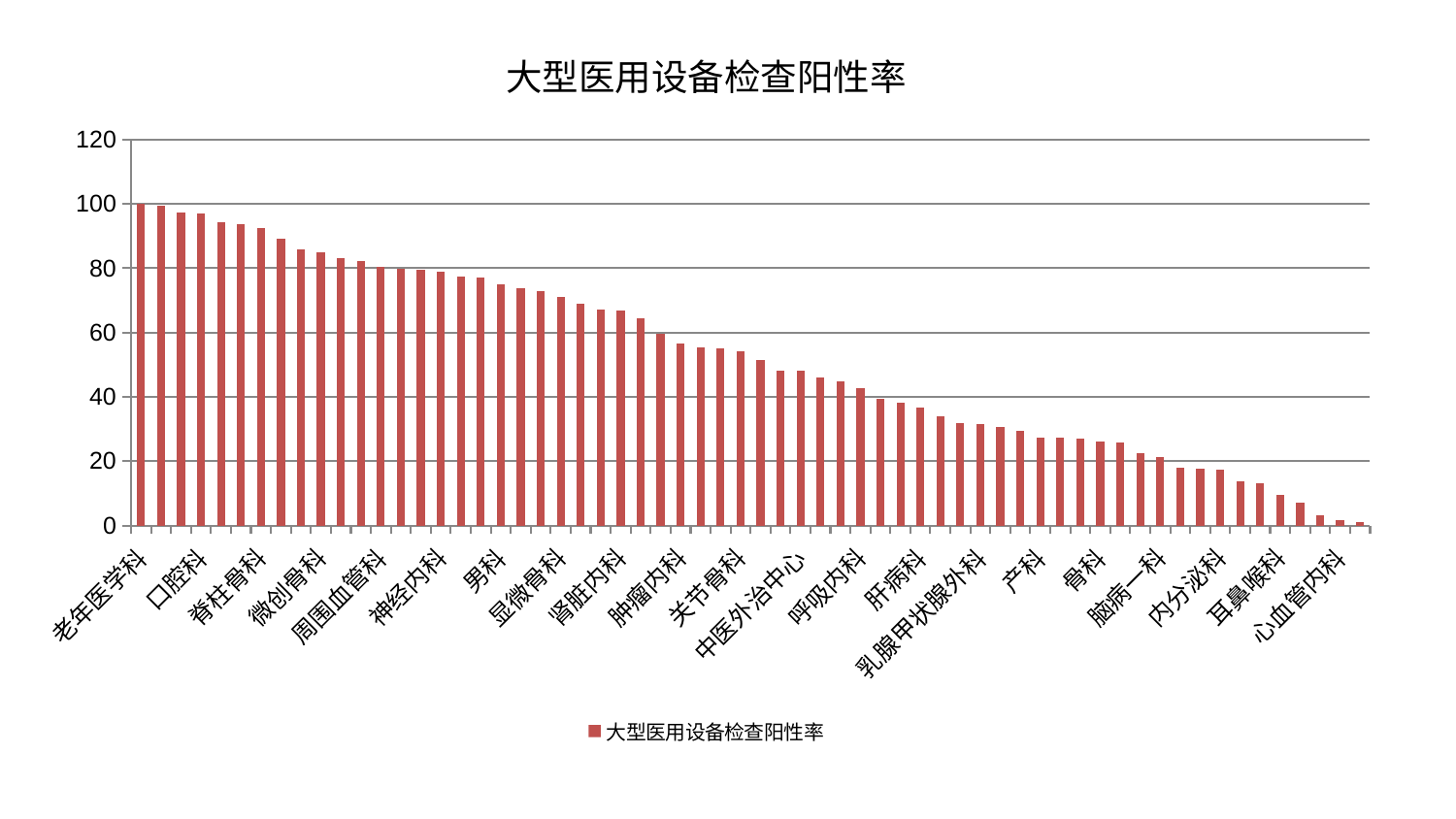

### Chart: 大型医用设备检查阳性率

| Category | 大型医用设备检查阳性率 |
|---|---|
| 老年医学科 | 99.92986786966596 |
| 肾病科 | 99.34060234687472 |
| 神经外科 | 97.24353831044444 |
| 口腔科 | 97.1490388741771 |
| 普通外科 | 94.30814508629508 |
| 东区肾病科 | 93.62697154005892 |
| 脊柱骨科 | 92.36441255674738 |
| 西区重症医学科 | 89.11252307857129 |
| 皮肤科 | 85.75832966144876 |
| 微创骨科 | 84.95445398216017 |
| 脾胃科消化科合并 | 83.04651737981305 |
| 眼科 | 82.37021210258422 |
| 周围血管科 | 80.32742991137106 |
| 妇科 | 79.82493385942155 |
| 中医经典科 | 79.47268898801971 |
| 神经内科 | 78.95112831482021 |
| 推拿科 | 77.5019864833823 |
| 针灸科 | 77.04734519231313 |
| 男科 | 75.13343400817969 |
| 脑病二科 | 73.9412147730171 |
| 重症医学科 | 73.01929280446689 |
| 显微骨科 | 71.16977847117568 |
| 泌尿外科 | 68.94636585233744 |
| 心病三科 | 67.10066218717368 |
| 肾脏内科 | 66.88930065836414 |
| 风湿病科 | 64.55179802812508 |
| 胸外科 | 59.5648893756078 |
| 肿瘤内科 | 56.50339762095482 |
| 脑病三科 | 55.54191152221855 |
| 血液科 | 55.1522427066184 |
| 关节骨科 | 54.11838236785527 |
| 肛肠科 | 51.358168078101315 |
| 东区重症医学科 | 48.11352522170924 |
| 中医外治中心 | 48.02236718888449 |
| 小儿骨科 | 46.068189959072384 |
| 心病四科 | 44.89697685903291 |
| 呼吸内科 | 42.85362133288868 |
| 创伤骨科 | 39.284024998273594 |
| 儿科 | 38.089747553706175 |
| 肝病科 | 36.713505402384314 |
| 康复科 | 34.089082792710656 |
| 心病二科 | 31.918528198866447 |
| 乳腺甲状腺外科 | 31.487961571742208 |
| 运动损伤骨科 | 30.50260603305648 |
| 小儿推拿科 | 29.404365879321936 |
| 产科 | 27.40794879026678 |
| 身心医学科 | 27.256976152012747 |
| 脾胃病科 | 27.116868245980275 |
| 骨科 | 26.02644544872792 |
| 消化内科 | 25.92696154762939 |
| 治未病中心 | 22.512325207313545 |
| 脑病一科 | 21.291740765318657 |
| 心病一科 | 17.990431573811062 |
| 肝胆外科 | 17.68038721024783 |
| 内分泌科 | 17.455658929752982 |
| 美容皮肤科 | 13.62938269194467 |
| 妇二科 | 13.274871673236422 |
| 耳鼻喉科 | 9.604787048960283 |
| 综合内科 | 7.089217604203868 |
| 妇科妇二科合并 | 3.0432053078527144 |
| 心血管内科 | 1.5502062361502977 |
| 医院 | 0.9486 |
225